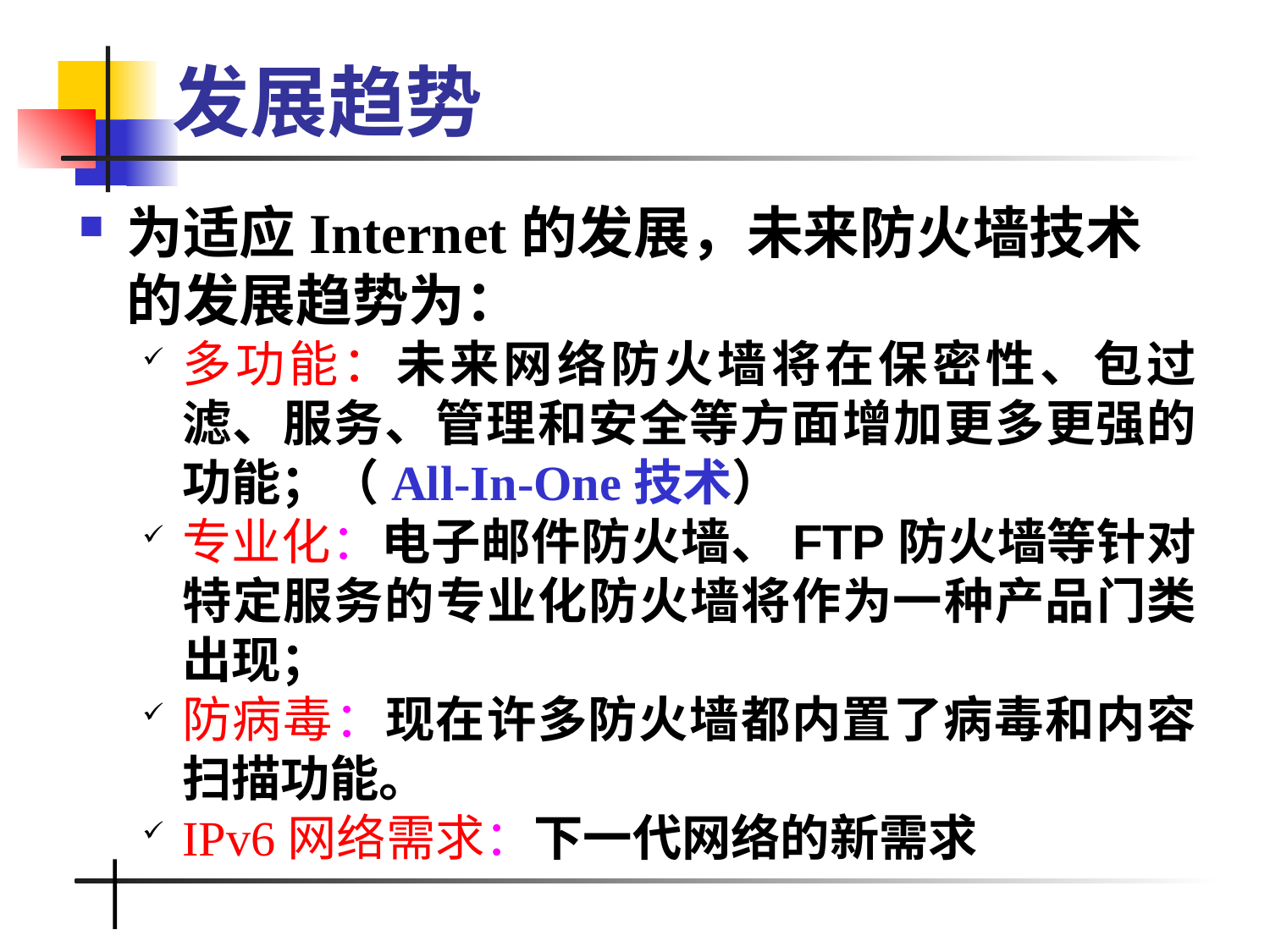

# 发展趋势
为适应Internet的发展，未来防火墙技术的发展趋势为：
多功能：未来网络防火墙将在保密性、包过滤、服务、管理和安全等方面增加更多更强的功能；（All-In-One技术）
专业化：电子邮件防火墙、FTP防火墙等针对特定服务的专业化防火墙将作为一种产品门类出现；
防病毒：现在许多防火墙都内置了病毒和内容扫描功能。
IPv6网络需求：下一代网络的新需求